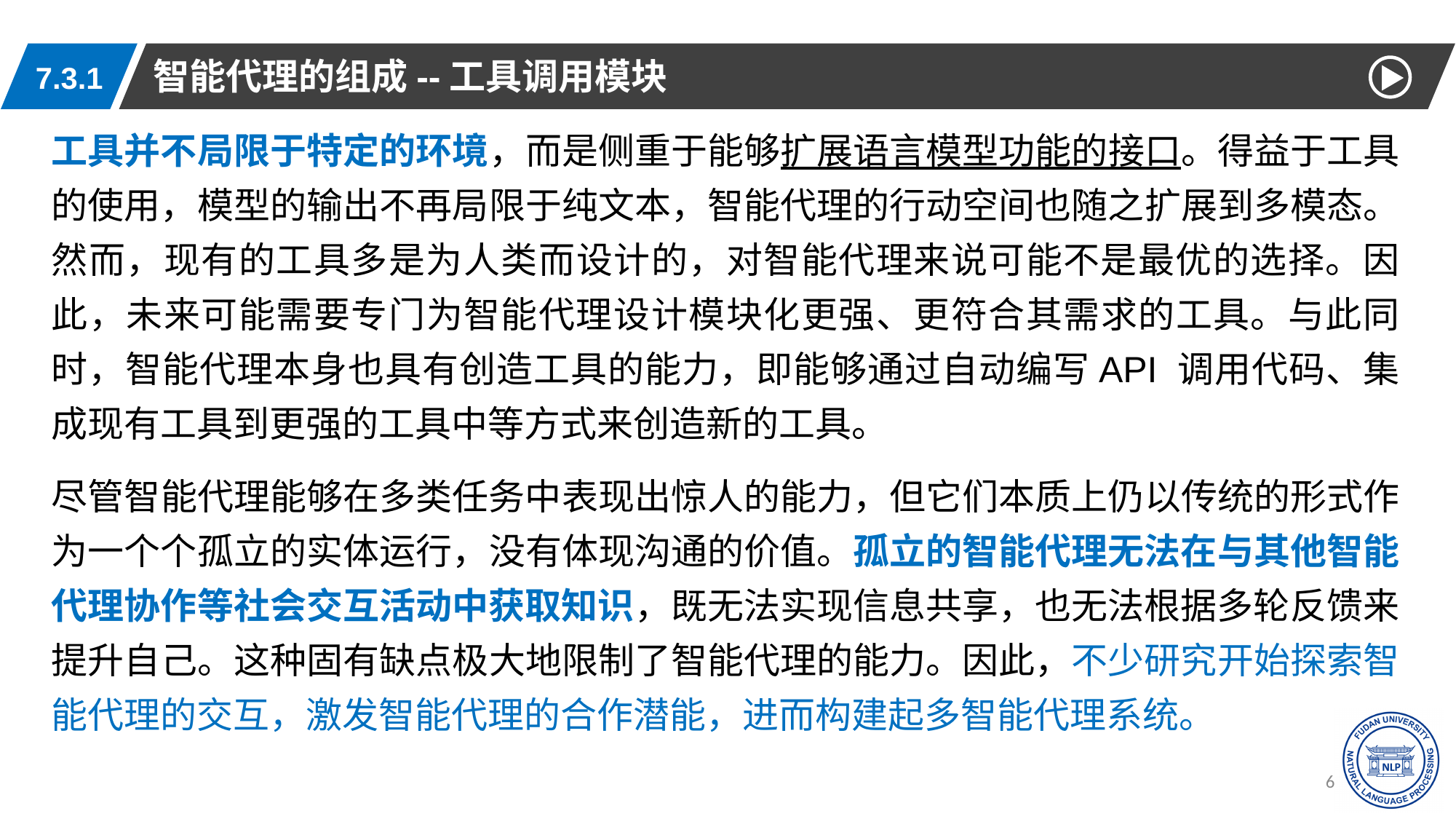

智能代理的组成--工具调用模块
7.3.1

工具并不局限于特定的环境，而是侧重于能够扩展语言模型功能的接口。得益于工具的使用，模型的输出不再局限于纯文本，智能代理的行动空间也随之扩展到多模态。然而，现有的工具多是为人类而设计的，对智能代理来说可能不是最优的选择。因此，未来可能需要专门为智能代理设计模块化更强、更符合其需求的工具。与此同时，智能代理本身也具有创造工具的能力，即能够通过自动编写API 调用代码、集成现有工具到更强的工具中等方式来创造新的工具。
尽管智能代理能够在多类任务中表现出惊人的能力，但它们本质上仍以传统的形式作为一个个孤立的实体运行，没有体现沟通的价值。孤立的智能代理无法在与其他智能代理协作等社会交互活动中获取知识，既无法实现信息共享，也无法根据多轮反馈来提升自己。这种固有缺点极大地限制了智能代理的能力。因此，不少研究开始探索智能代理的交互，激发智能代理的合作潜能，进而构建起多智能代理系统。
60